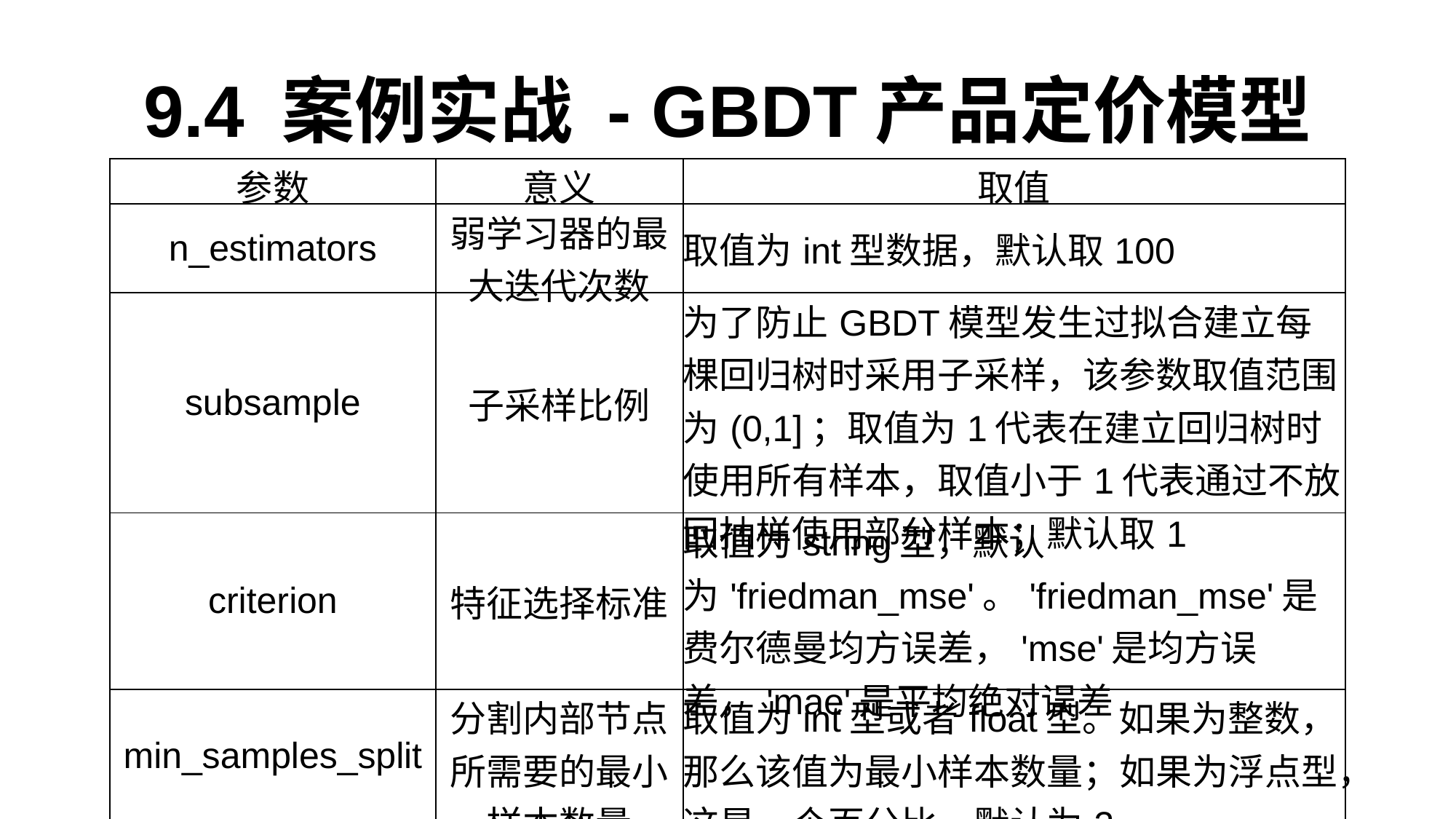

9.4 案例实战 - GBDT产品定价模型
| 参数 | 意义 | 取值 |
| --- | --- | --- |
| n\_estimators | 弱学习器的最大迭代次数 | 取值为int型数据，默认取100 |
| subsample | 子采样比例 | 为了防止GBDT模型发生过拟合建立每棵回归树时采用子采样，该参数取值范围为(0,1]；取值为1代表在建立回归树时使用所有样本，取值小于1代表通过不放回抽样使用部分样本；默认取1 |
| criterion | 特征选择标准 | 取值为string型，默认为'friedman\_mse'。'friedman\_mse'是费尔德曼均方误差，'mse'是均方误差，'mae'是平均绝对误差 |
| min\_samples\_split | 分割内部节点所需要的最小样本数量 | 取值为int型或者float型。如果为整数，那么该值为最小样本数量；如果为浮点型，这是一个百分比。默认为2 |